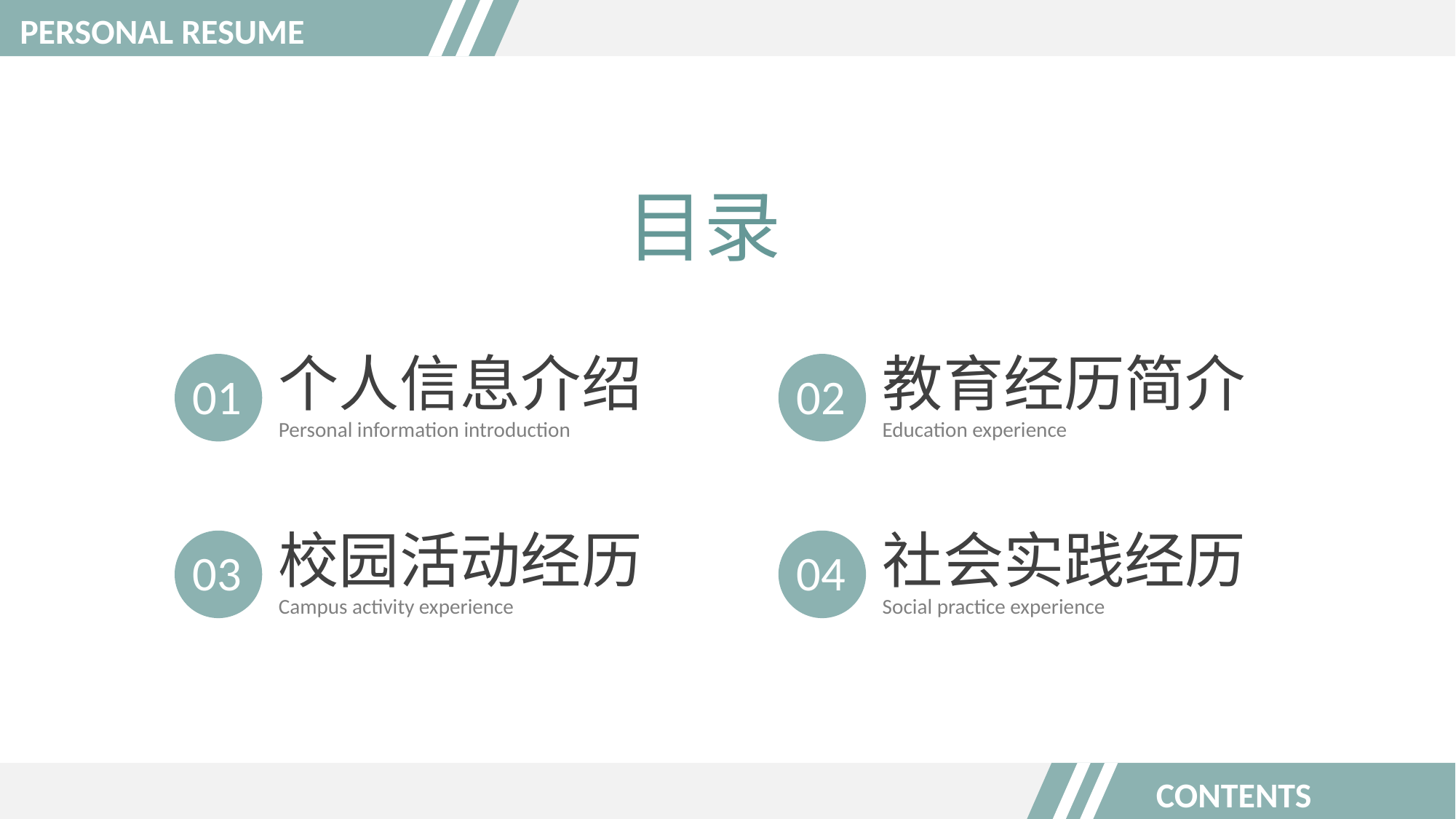

PERSONAL RESUME
目录
个人信息介绍
教育经历简介

01
02
Personal information introduction
Education experience
校园活动经历
社会实践经历

03
04
Campus activity experience
Social practice experience

CONTENTS